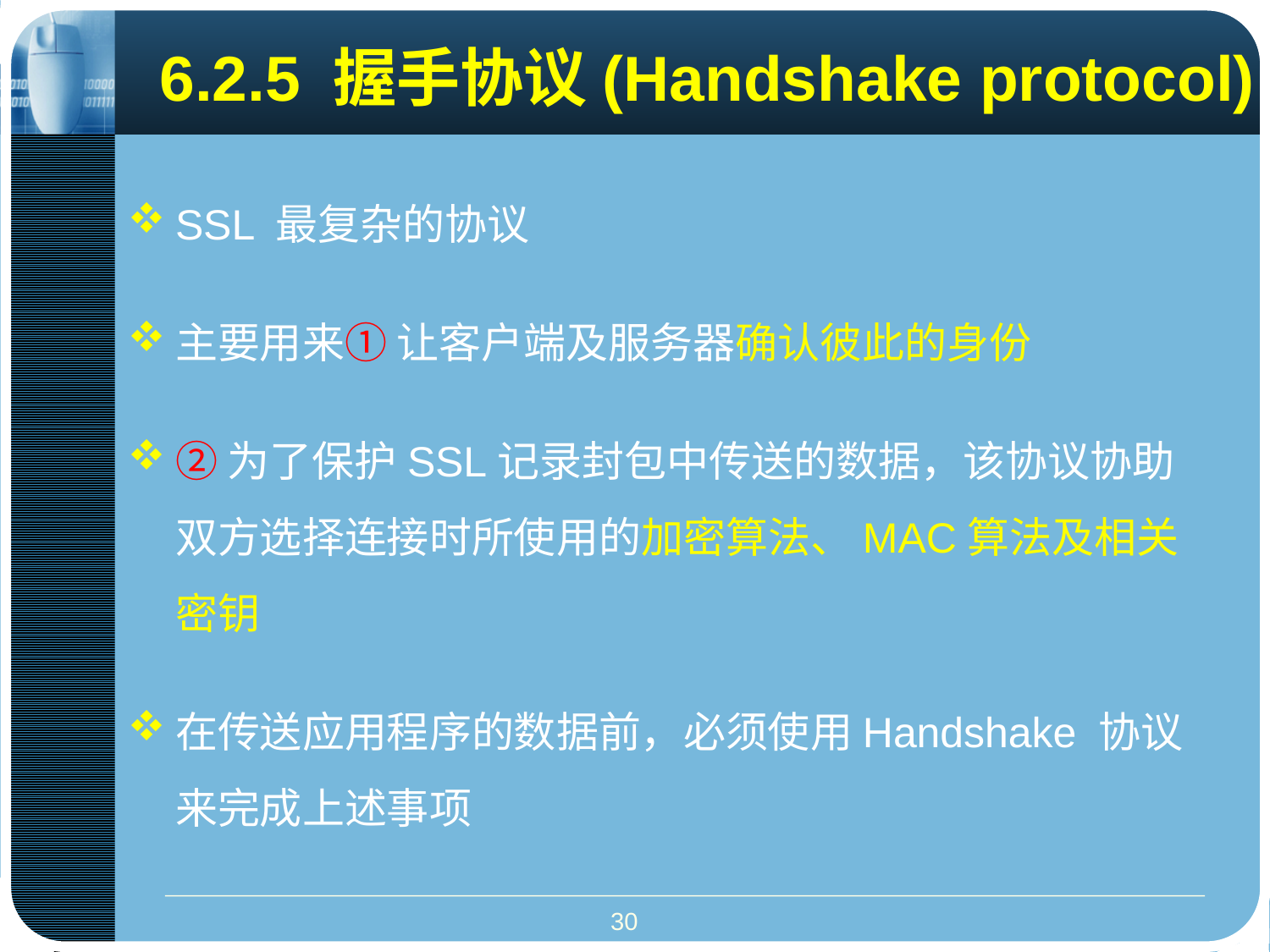

# 6.2.5 握手协议(Handshake protocol)
SSL 最复杂的协议
主要用来① 让客户端及服务器确认彼此的身份
②为了保护SSL记录封包中传送的数据，该协议协助双方选择连接时所使用的加密算法、MAC算法及相关密钥
在传送应用程序的数据前，必须使用Handshake 协议来完成上述事项
30